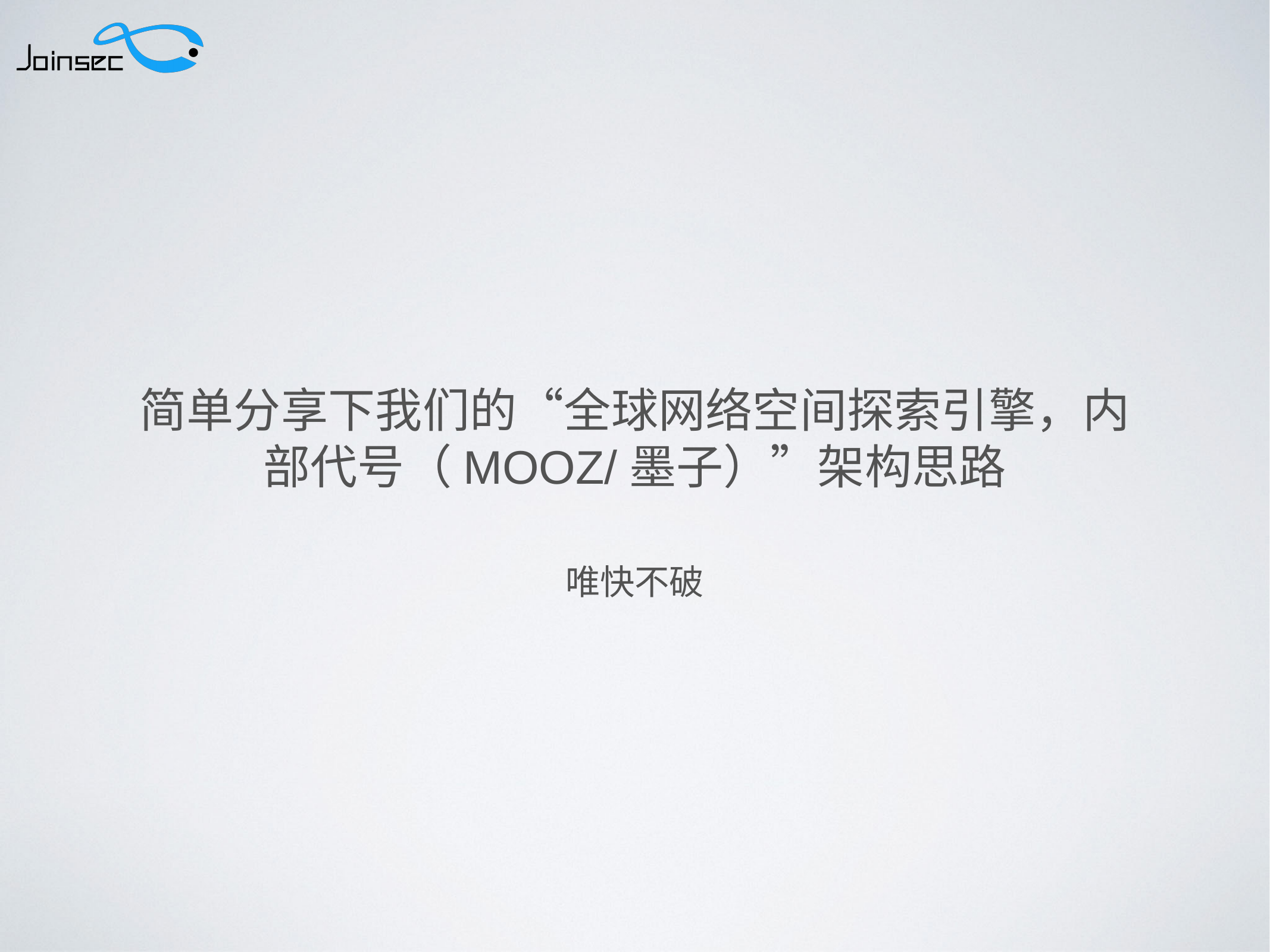

简单分享下我们的“全球网络空间探索引擎，内部代号（MOOZ/墨子）”架构思路
唯快不破